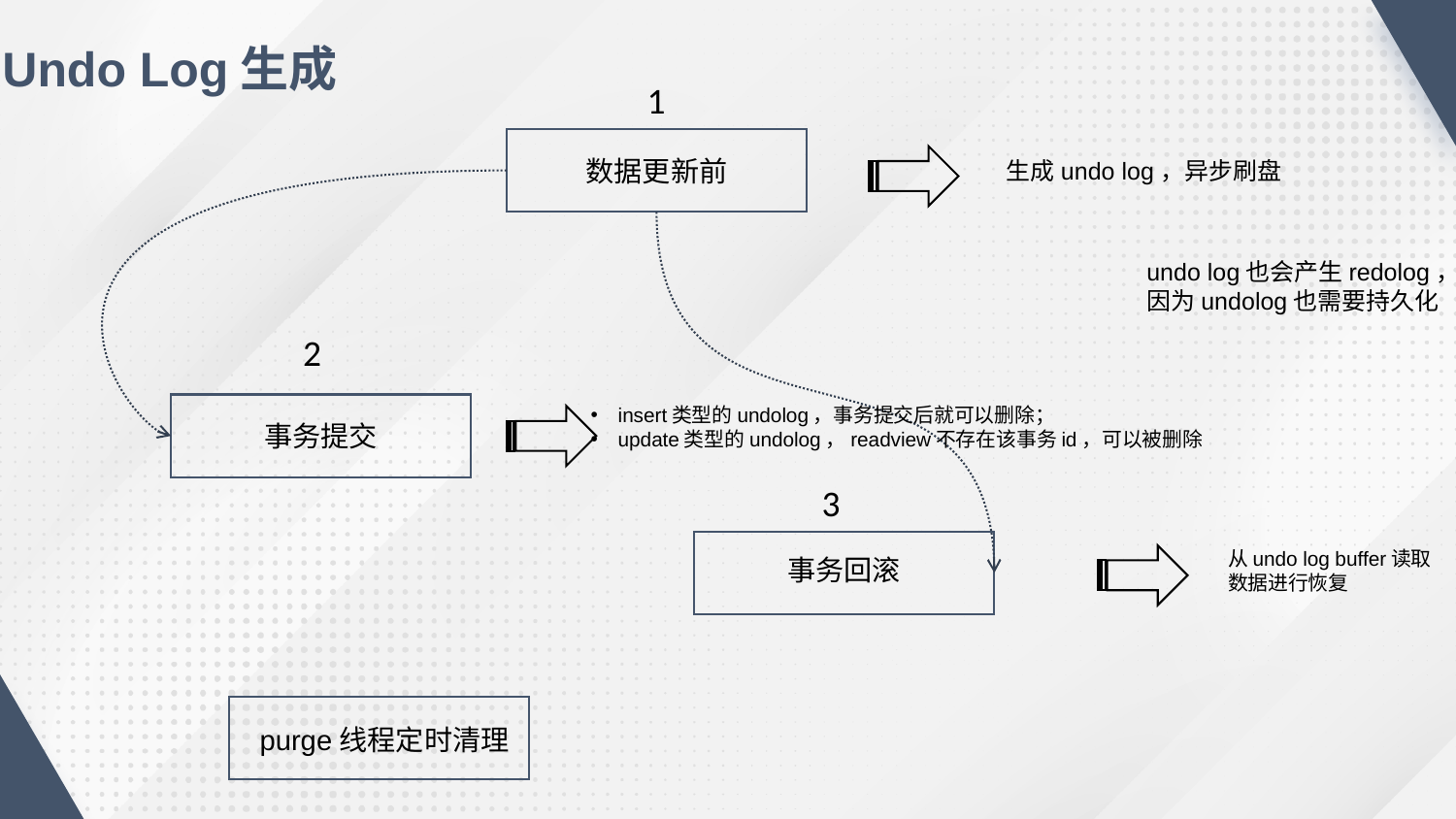

Undo Log生成
1

数据更新前

生成undo log，异步刷盘
undo log也会产生redolog，
因为undolog也需要持久化
2

insert类型的undolog，事务提交后就可以删除；
update类型的undolog，readview不存在该事务id，可以被删除

事务提交
3

从undo log buffer读取
数据进行恢复
事务回滚

purge线程定时清理